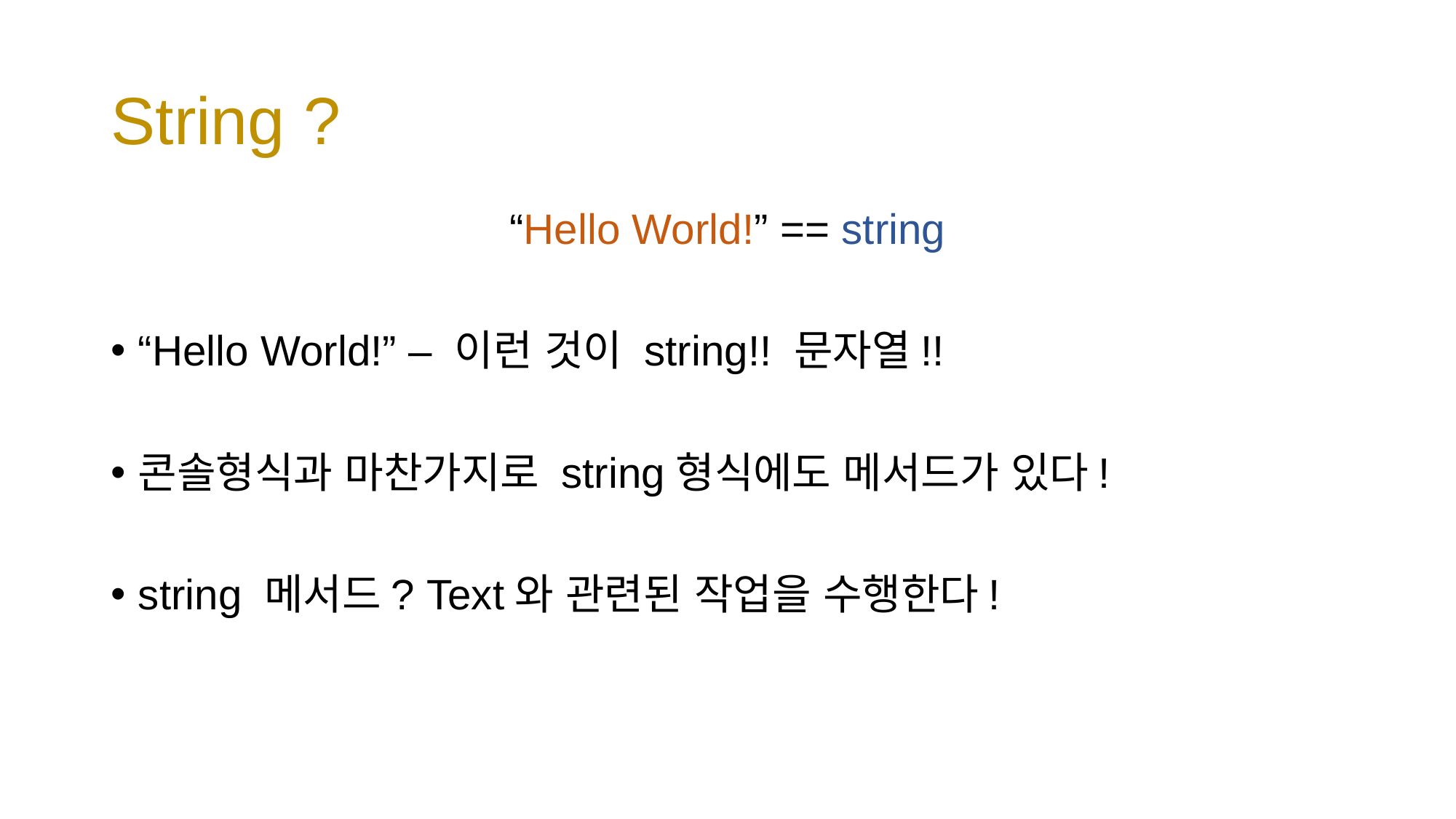

# String ?
“Hello World!” == string

“Hello World!” – 이런 것이 string!! 문자열!!

콘솔형식과 마찬가지로 string형식에도 메서드가 있다!

string 메서드? Text와 관련된 작업을 수행한다!